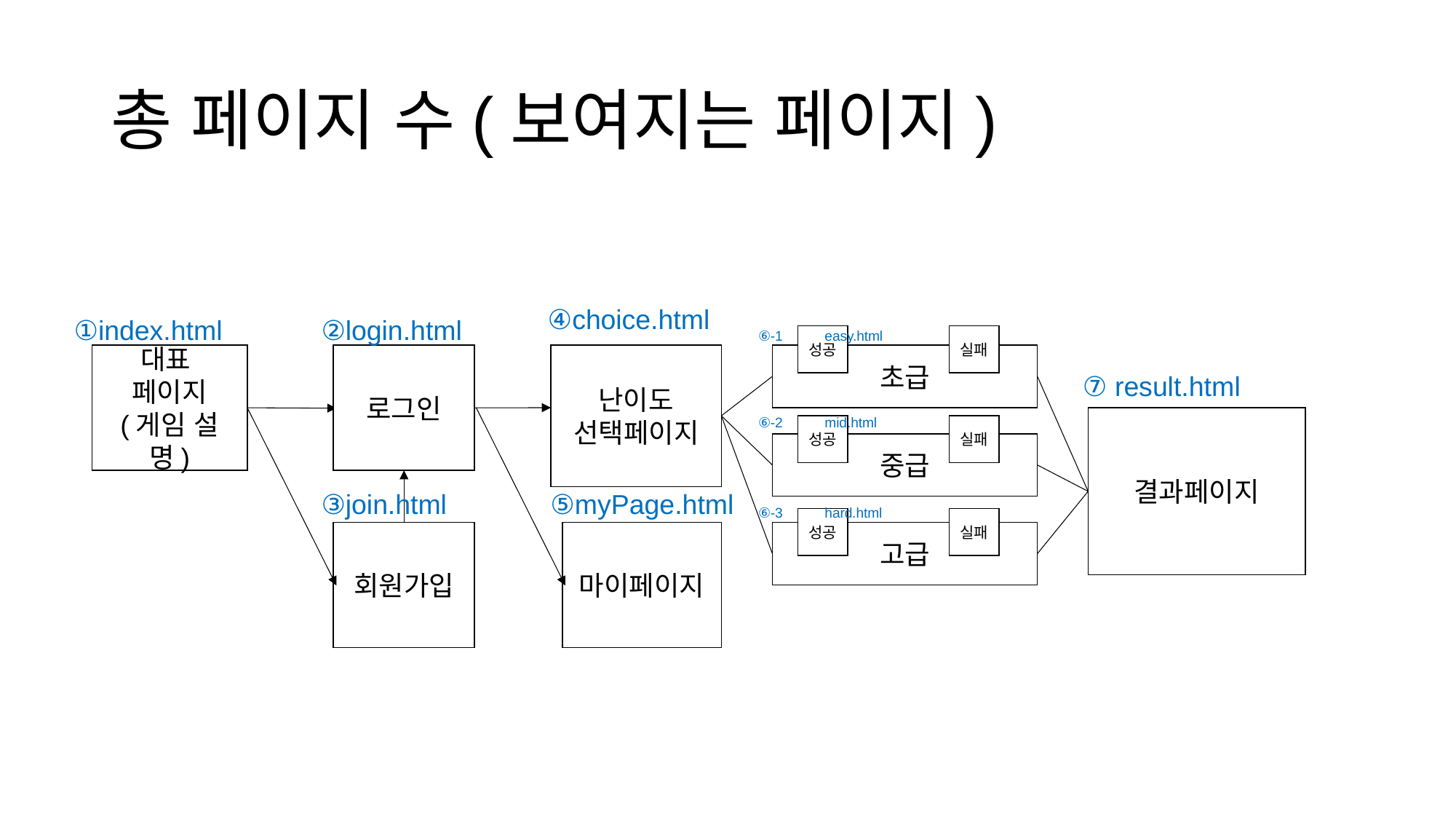

# 총 페이지 수(보여지는 페이지)
④choice.html
①index.html
②login.html
⑥-1           easy.html
성공
실패
대표
페이지
(게임 설명)
로그인
난이도
선택페이지
초급
⑦ result.html
결과페이지
⑥-2           mid.html
성공
실패
중급
③join.html
⑤myPage.html
⑥-3           hard.html
성공
실패
회원가입
마이페이지
고급